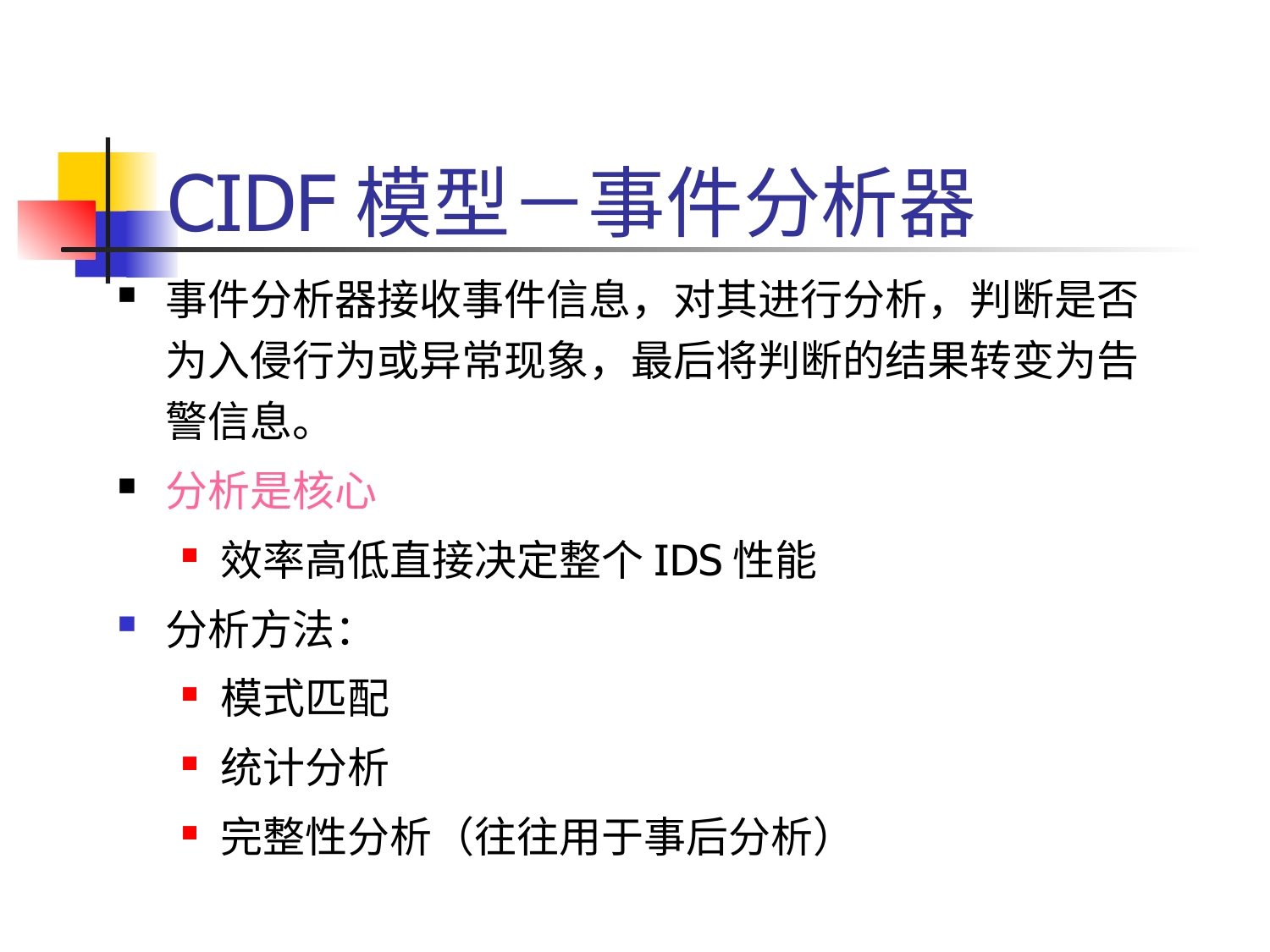

# CIDF模型－事件分析器
事件分析器接收事件信息，对其进行分析，判断是否为入侵行为或异常现象，最后将判断的结果转变为告警信息。
分析是核心
效率高低直接决定整个IDS性能
分析方法：
模式匹配
统计分析
完整性分析（往往用于事后分析）